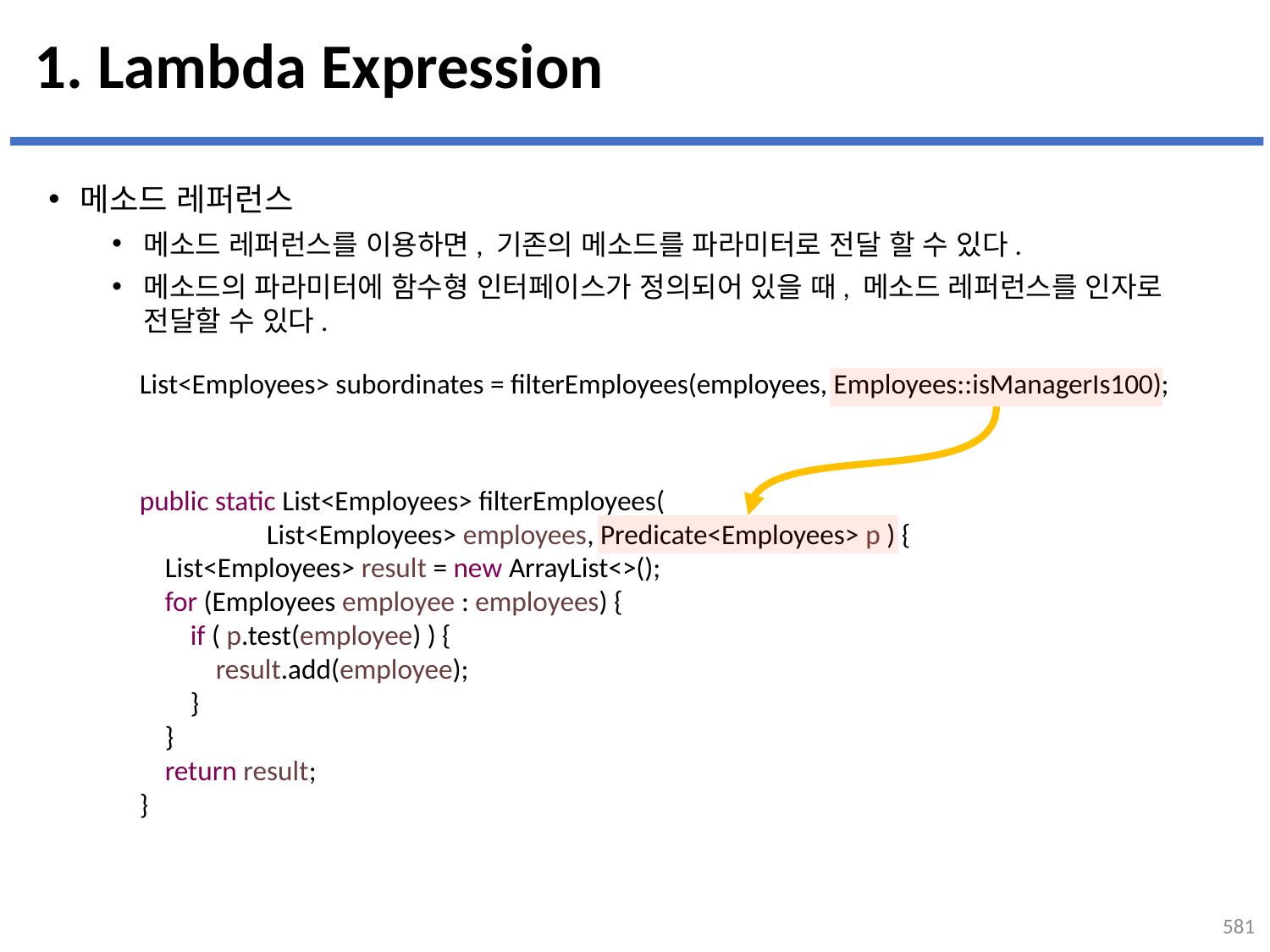

# 1. Lambda Expression
메소드 레퍼런스
메소드 레퍼런스를 이용하면, 기존의 메소드를 파라미터로 전달 할 수 있다.
메소드의 파라미터에 함수형 인터페이스가 정의되어 있을 때, 메소드 레퍼런스를 인자로 전달할 수 있다.

List<Employees> subordinates = filterEmployees(employees, Employees::isManagerIs100);

public static List<Employees> filterEmployees(
                    List<Employees> employees, Predicate<Employees> p ) {
    List<Employees> result = new ArrayList<>();
    for (Employees employee : employees) {
        if ( p.test(employee) ) {
            result.add(employee);
        }
    }
    return result;
}

581